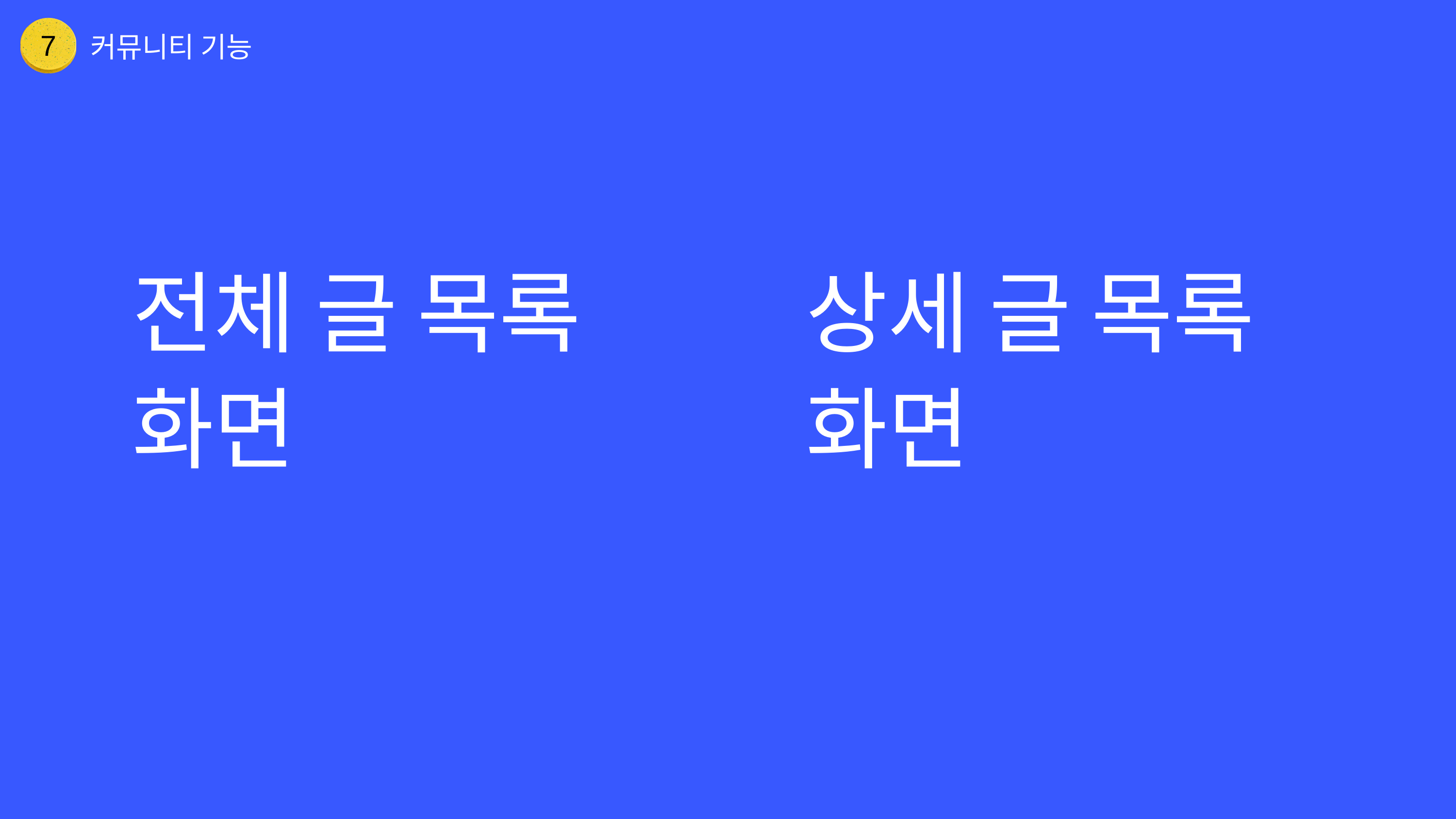

커뮤니티 기능
7
전체 글 목록 화면
상세 글 목록 화면